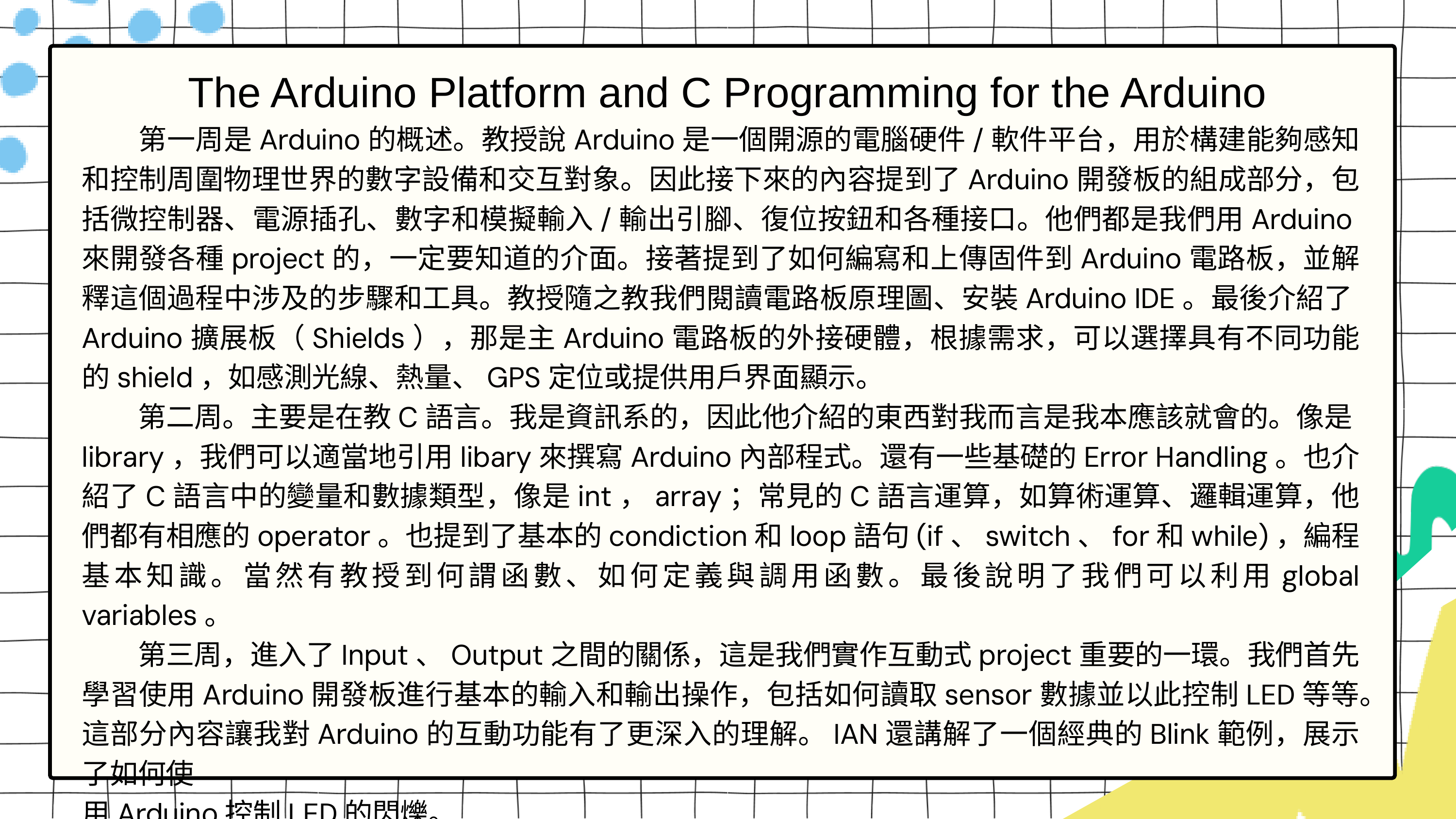

The Arduino Platform and C Programming for the Arduino

　　第一周是Arduino的概述。教授說Arduino是一個開源的電腦硬件/軟件平台，用於構建能夠感知和控制周圍物理世界的數字設備和交互對象。因此接下來的內容提到了Arduino開發板的組成部分，包括微控制器、電源插孔、數字和模擬輸入/輸出引腳、復位按鈕和各種接口。他們都是我們用Arduino來開發各種project的，一定要知道的介面。接著提到了如何編寫和上傳固件到Arduino電路板，並解釋這個過程中涉及的步驟和工具。教授隨之教我們閱讀電路板原理圖、安裝Arduino IDE。最後介紹了Arduino擴展板（Shields），那是主Arduino電路板的外接硬體，根據需求，可以選擇具有不同功能的shield，如感測光線、熱量、GPS定位或提供用戶界面顯示。
　　第二周。主要是在教C語言。我是資訊系的，因此他介紹的東西對我而言是我本應該就會的。像是library，我們可以適當地引用libary來撰寫Arduino內部程式。還有一些基礎的Error Handling。也介紹了C語言中的變量和數據類型，像是int，array；常見的C語言運算，如算術運算、邏輯運算，他們都有相應的operator。也提到了基本的condiction和loop語句(if、switch、for和while)，編程基本知識。當然有教授到何謂函數、如何定義與調用函數。最後說明了我們可以利用global variables。
　　第三周，進入了Input、Output之間的關係，這是我們實作互動式project重要的一環。我們首先學習使用Arduino開發板進行基本的輸入和輸出操作，包括如何讀取sensor數據並以此控制LED等等。這部分內容讓我對Arduino的互動功能有了更深入的理解。IAN還講解了一個經典的Blink範例，展示了如何使
用Arduino控制LED的閃爍。